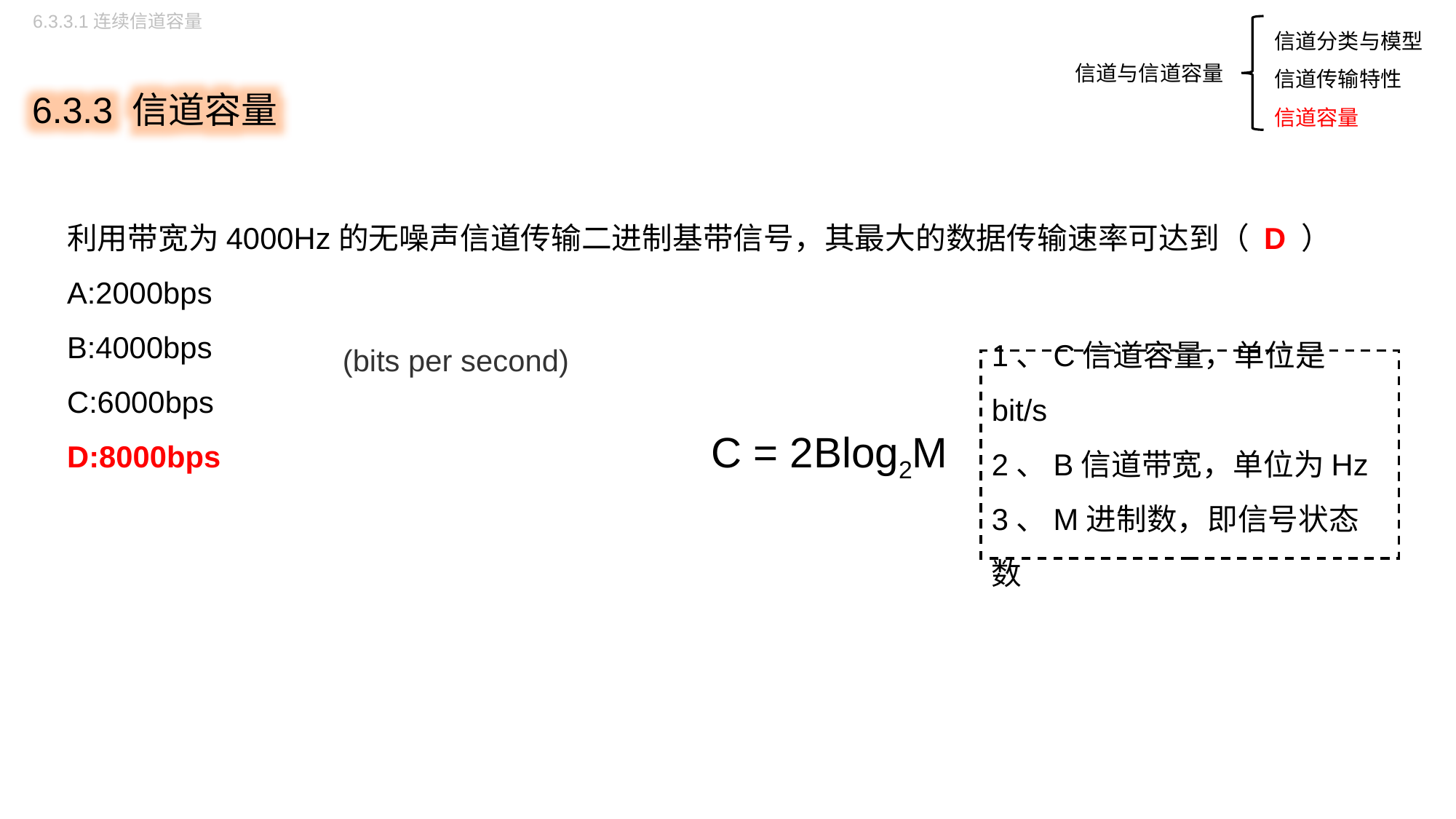

6.3.3.1连续信道容量
信道分类与模型
信道传输特性
信道容量

6.3.3 信道容量
信道与信道容量
利用带宽为4000Hz的无噪声信道传输二进制基带信号，其最大的数据传输速率可达到（ D ）
A:2000bps
B:4000bps
C:6000bps
D:8000bps
(bits per second)
1、C信道容量，单位是bit/s
2、B信道带宽，单位为Hz
3、M进制数，即信号状态数
C = 2Blog2M